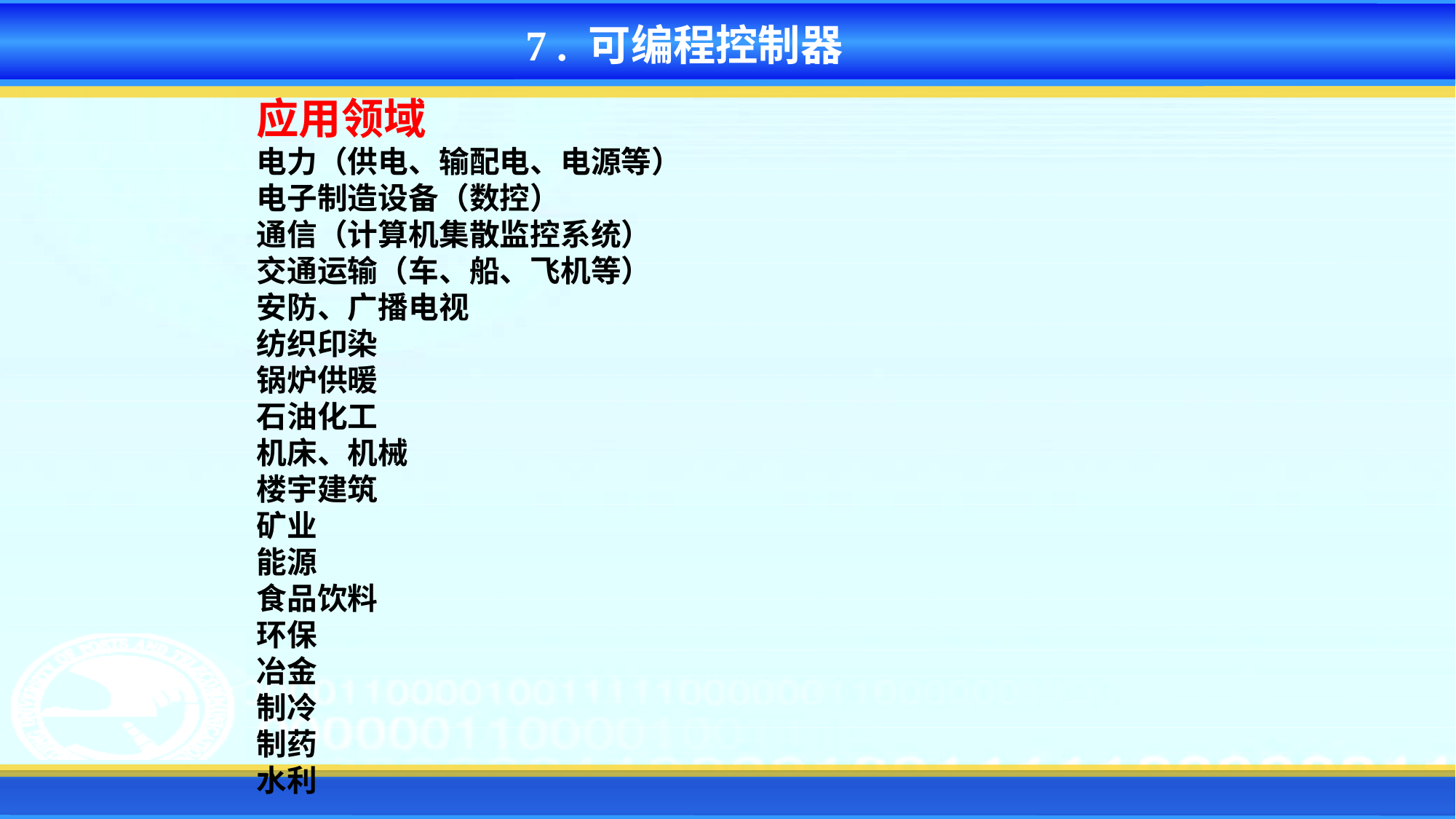

7 . 可编程控制器
应用领域
电力（供电、输配电、电源等）
电子制造设备（数控）
通信（计算机集散监控系统）
交通运输（车、船、飞机等）
安防、广播电视
纺织印染
锅炉供暖
石油化工
机床、机械
楼宇建筑
矿业
能源
食品饮料
环保
冶金
制冷
制药
水利